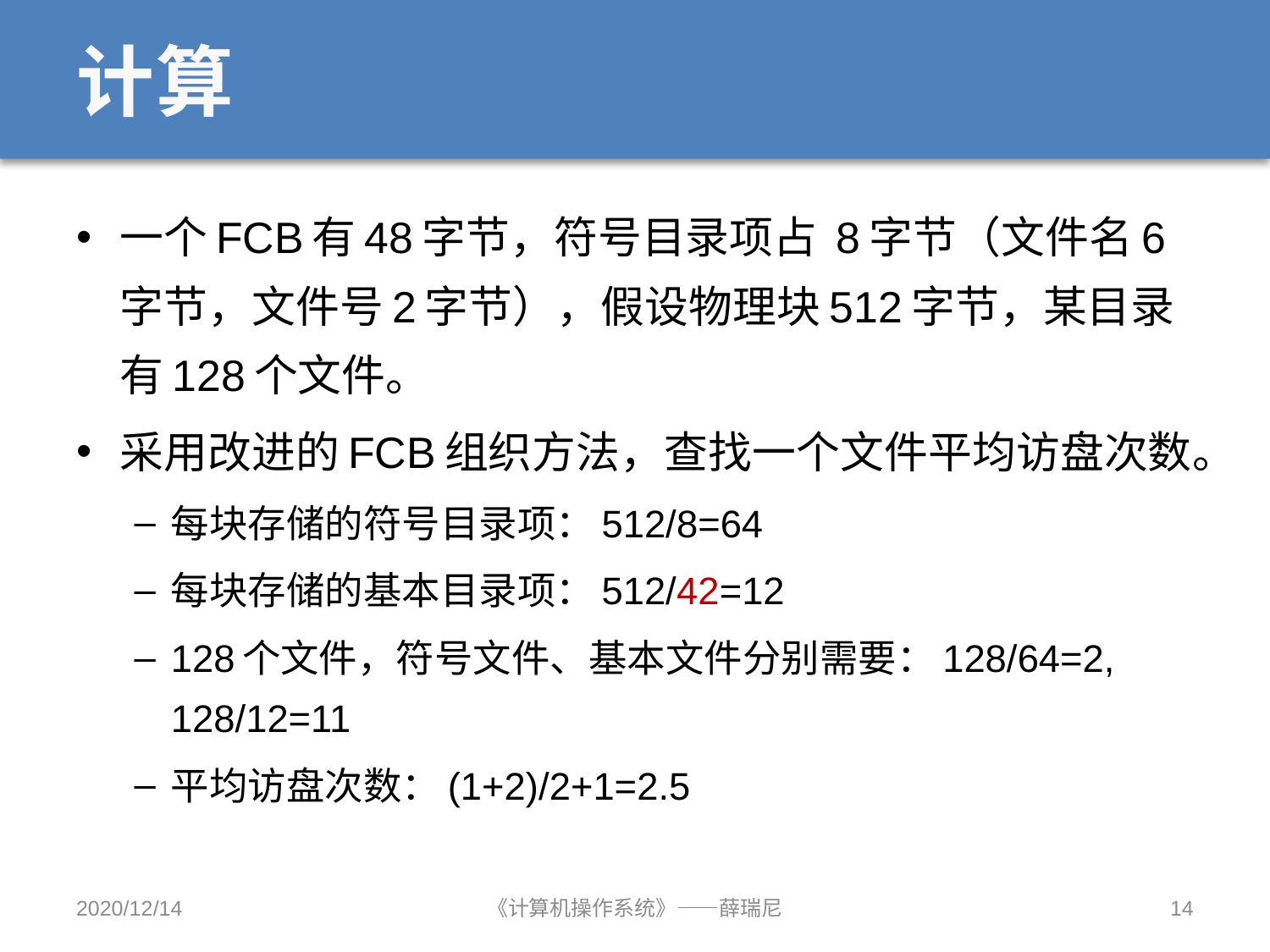

# 计算
一个FCB有48字节，符号目录项占 8字节（文件名6字节，文件号2字节），假设物理块512字节，某目录有128个文件。
采用改进的FCB组织方法，查找一个文件平均访盘次数。
每块存储的符号目录项：512/8=64
每块存储的基本目录项：512/42=12
128个文件，符号文件、基本文件分别需要：128/64=2, 128/12=11
平均访盘次数：(1+2)/2+1=2.5

2020/12/14
《计算机操作系统》——薛瑞尼
14